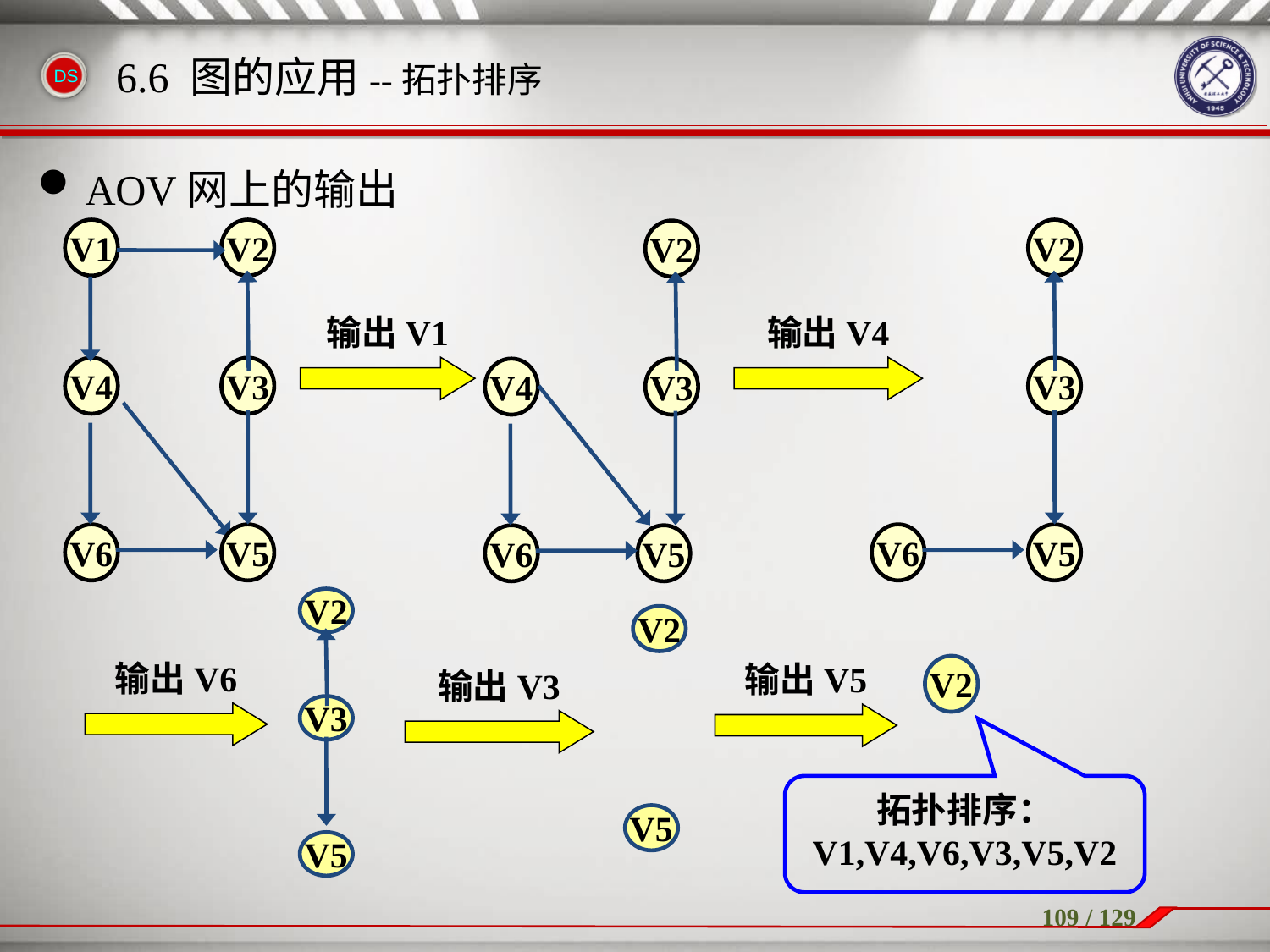

AOV网上的输出

6.6 图的应用--拓扑排序
V1
V2

V4
V3

V6
V5

V2

V3

V6
V5

V2

V4
V3

V6
V5

输出V1

输出V4

V2

V3

V5
V2
V5
输出V6

输出V5

V2
输出V3

拓扑排序：
V1,V4,V6,V3,V5,V2